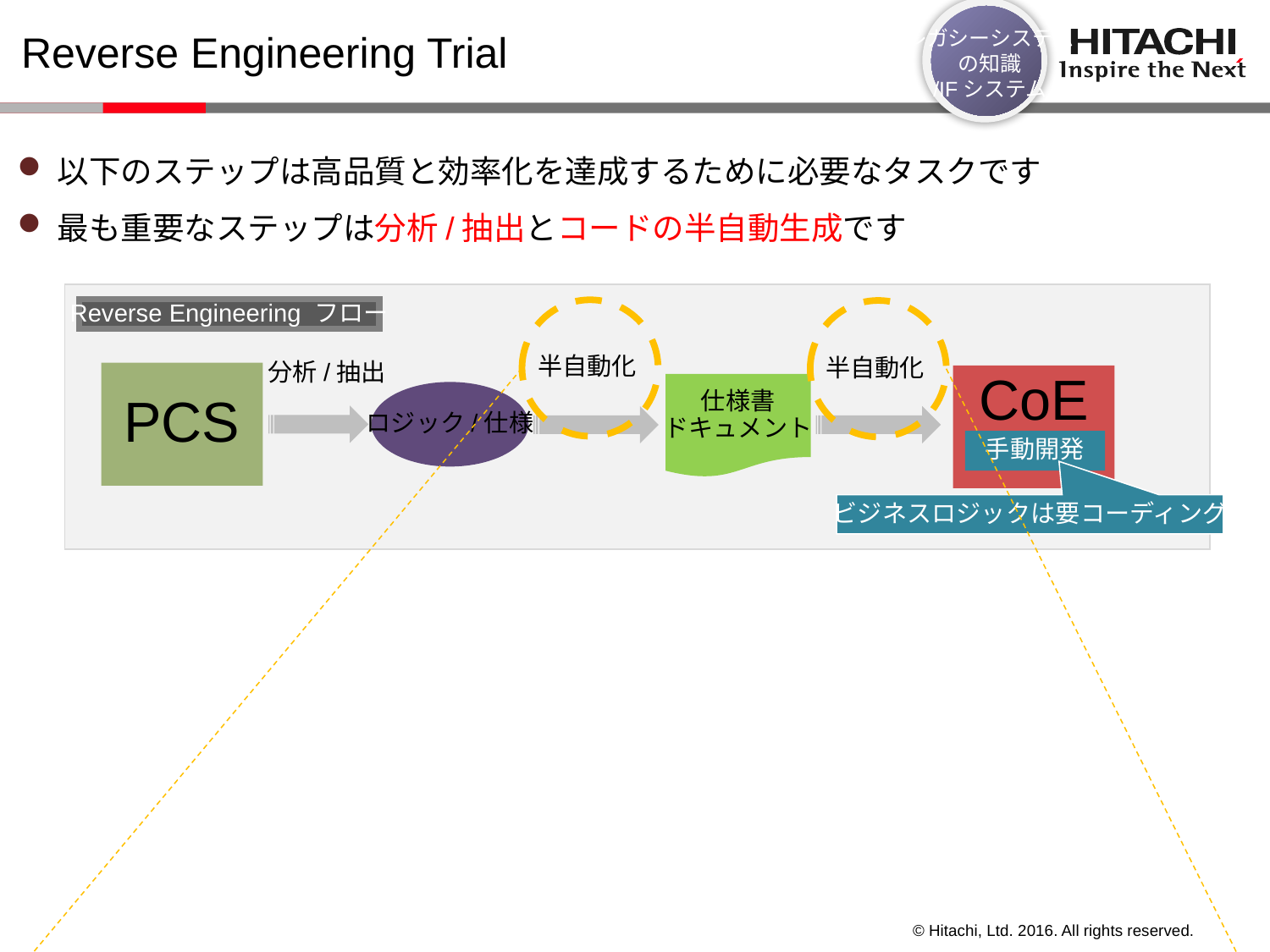

レガシーシステム
の知識
/IFシステム
Reverse Engineering Trial
以下のステップは高品質と効率化を達成するために必要なタスクです
最も重要なステップは分析/抽出とコードの半自動生成です

Reverse Engineering フロー

半自動化
半自動化
分析/抽出
PCS
CoE
仕様書
ドキュメント
ロジック/仕様

手動開発
ビジネスロジックは要コーディング